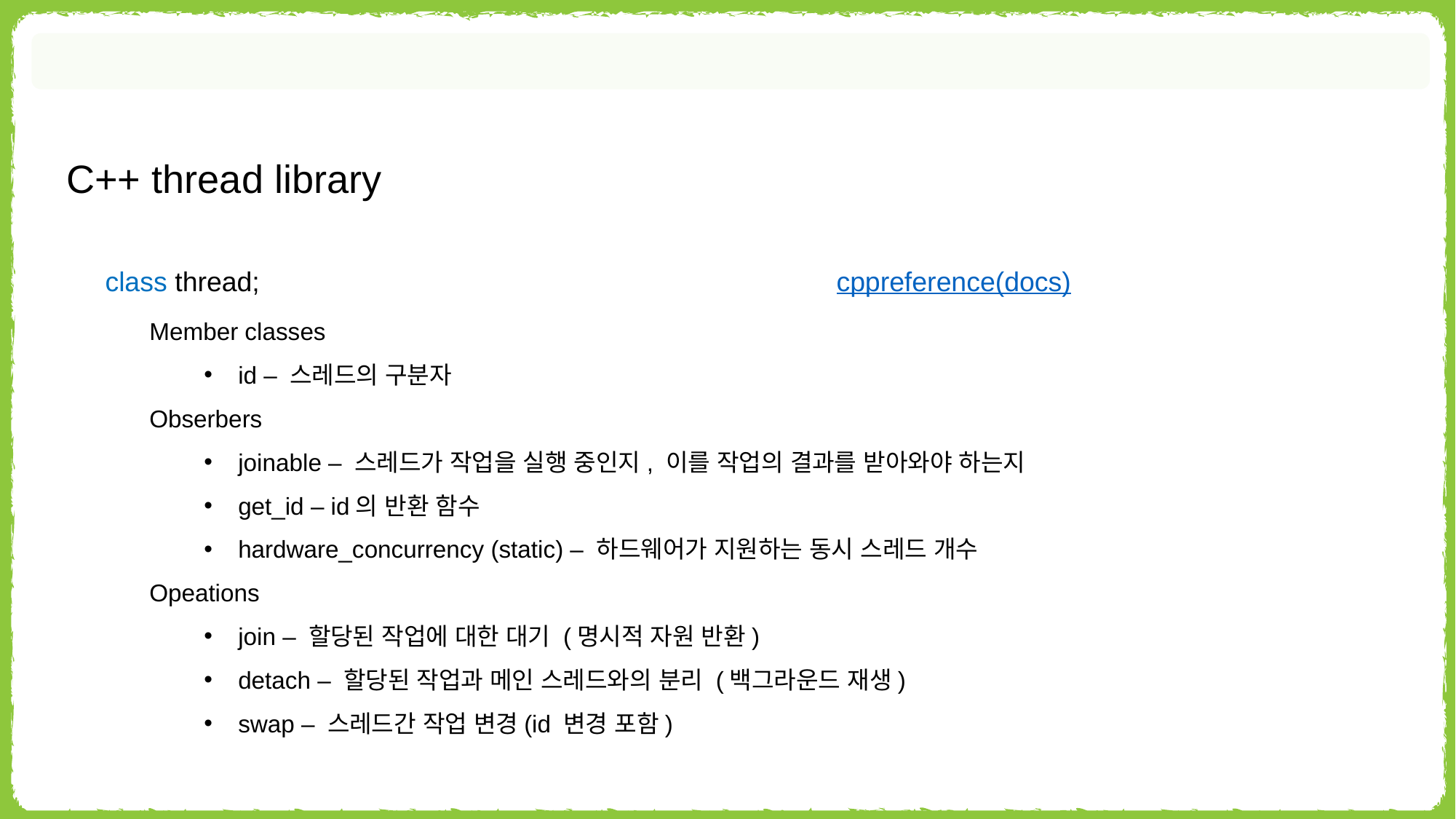

C++ thread library
class thread;
cppreference(docs)
Member classes
id – 스레드의 구분자
Obserbers
joinable – 스레드가 작업을 실행 중인지, 이를 작업의 결과를 받아와야 하는지
get_id – id의 반환 함수
hardware_concurrency (static) – 하드웨어가 지원하는 동시 스레드 개수
Opeations
join – 할당된 작업에 대한 대기 (명시적 자원 반환)
detach – 할당된 작업과 메인 스레드와의 분리 (백그라운드 재생)
swap – 스레드간 작업 변경(id 변경 포함)